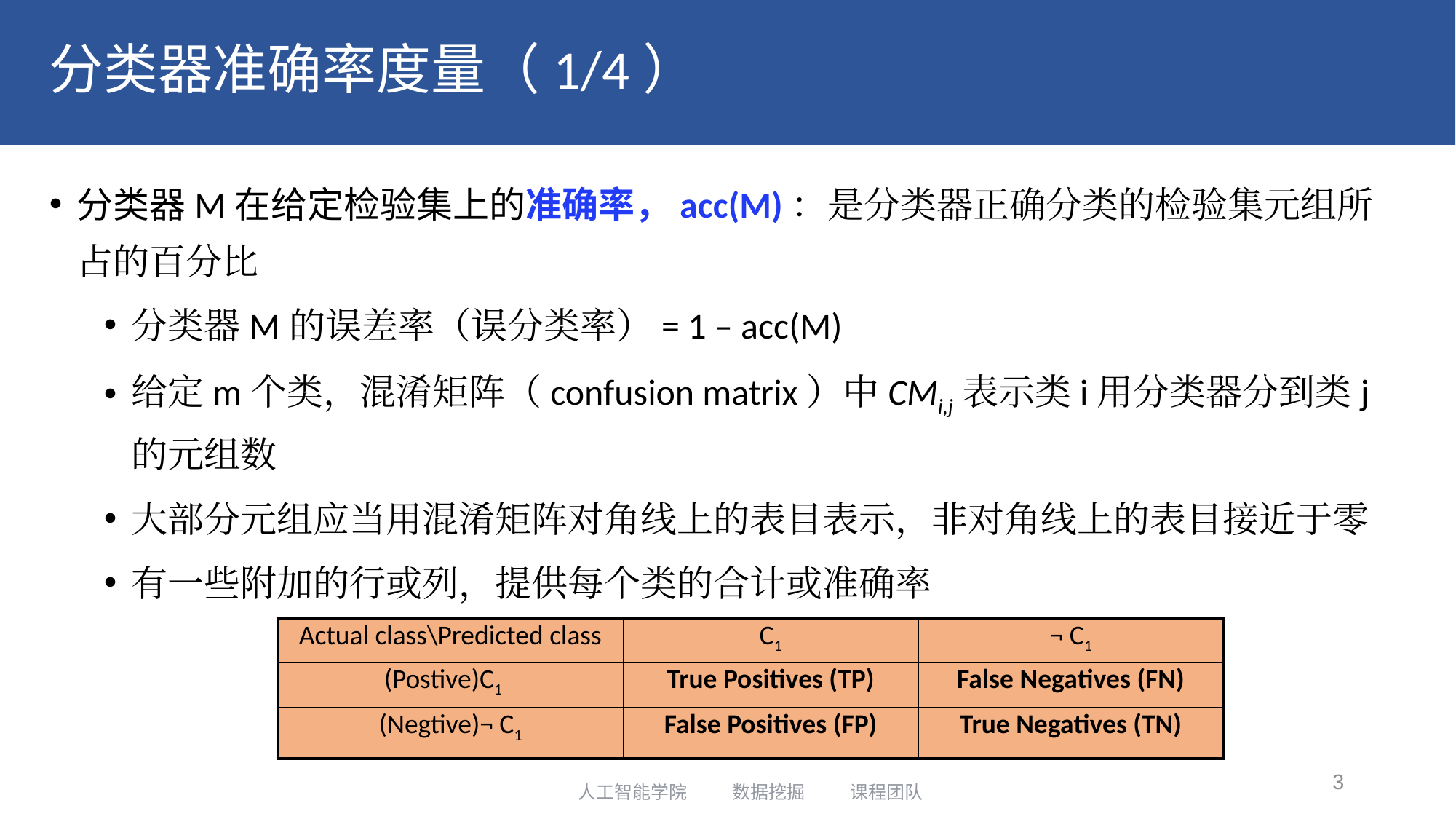

# 分类器准确率度量（1/4）
分类器M在给定检验集上的准确率，acc(M)：是分类器正确分类的检验集元组所占的百分比
分类器M的误差率（误分类率）= 1 – acc(M)
给定m个类，混淆矩阵（confusion matrix）中CMi,j表示类i用分类器分到类j的元组数
大部分元组应当用混淆矩阵对角线上的表目表示，非对角线上的表目接近于零
有一些附加的行或列，提供每个类的合计或准确率

| Actual class\Predicted class | C1 | ¬ C1 |
| --- | --- | --- |
| (Postive)C1 | True Positives (TP) | False Negatives (FN) |
| (Negtive)¬ C1 | False Positives (FP) | True Negatives (TN) |
3
人工智能学院        数据挖掘        课程团队